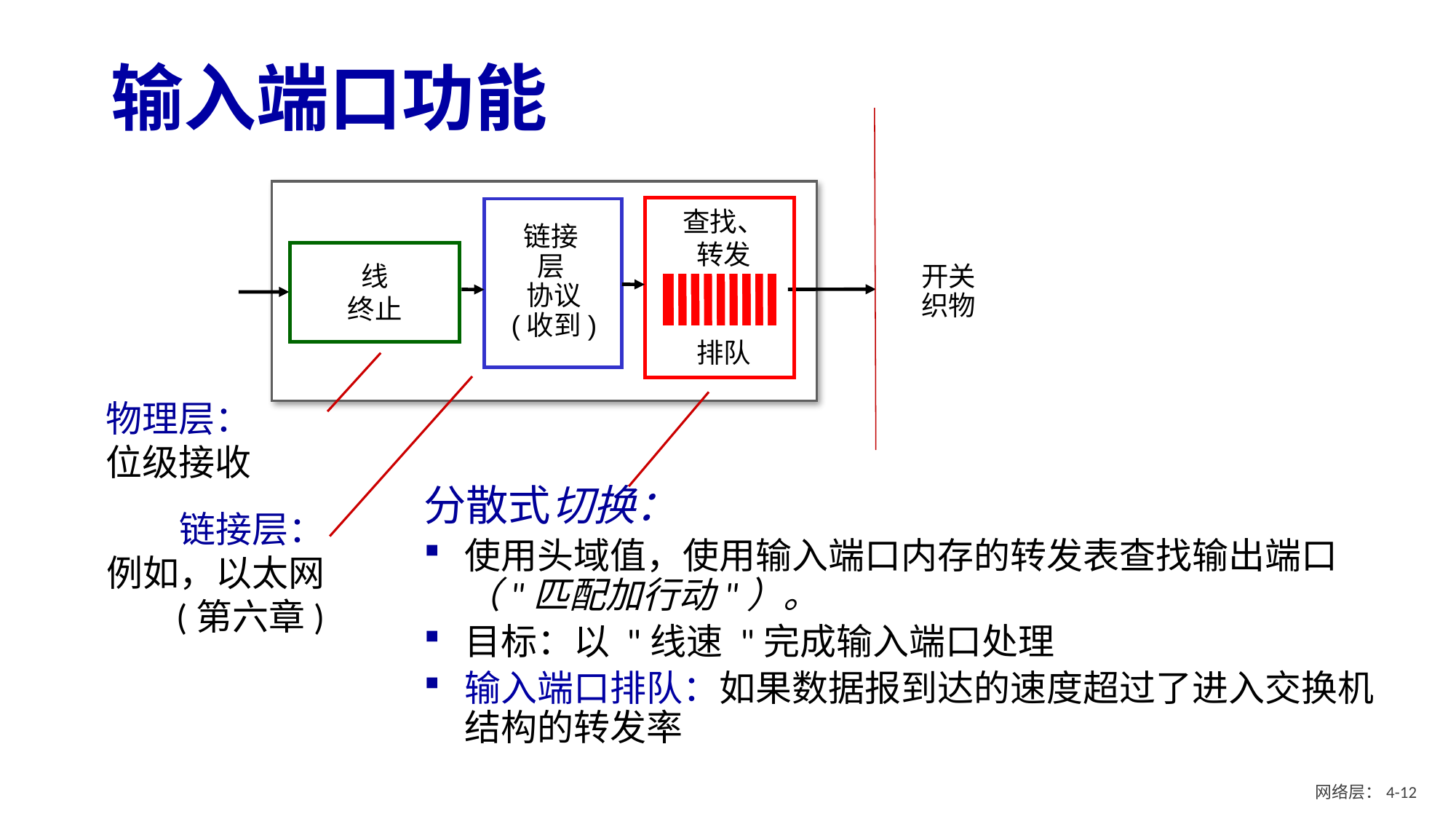

# 输入端口功能

分散式切换：
使用头域值，使用输入端口内存的转发表查找输出端口（"匹配加行动"）。
目标：以 "线速 "完成输入端口处理
输入端口排队：如果数据报到达的速度超过了进入交换机结构的转发率
查找、
转发

排队

链接层：
例如，以太网
(第六章)
链接
层
协议
(收到)
开关
织物
线
终止

物理层：
位级接收

网络层：4-12